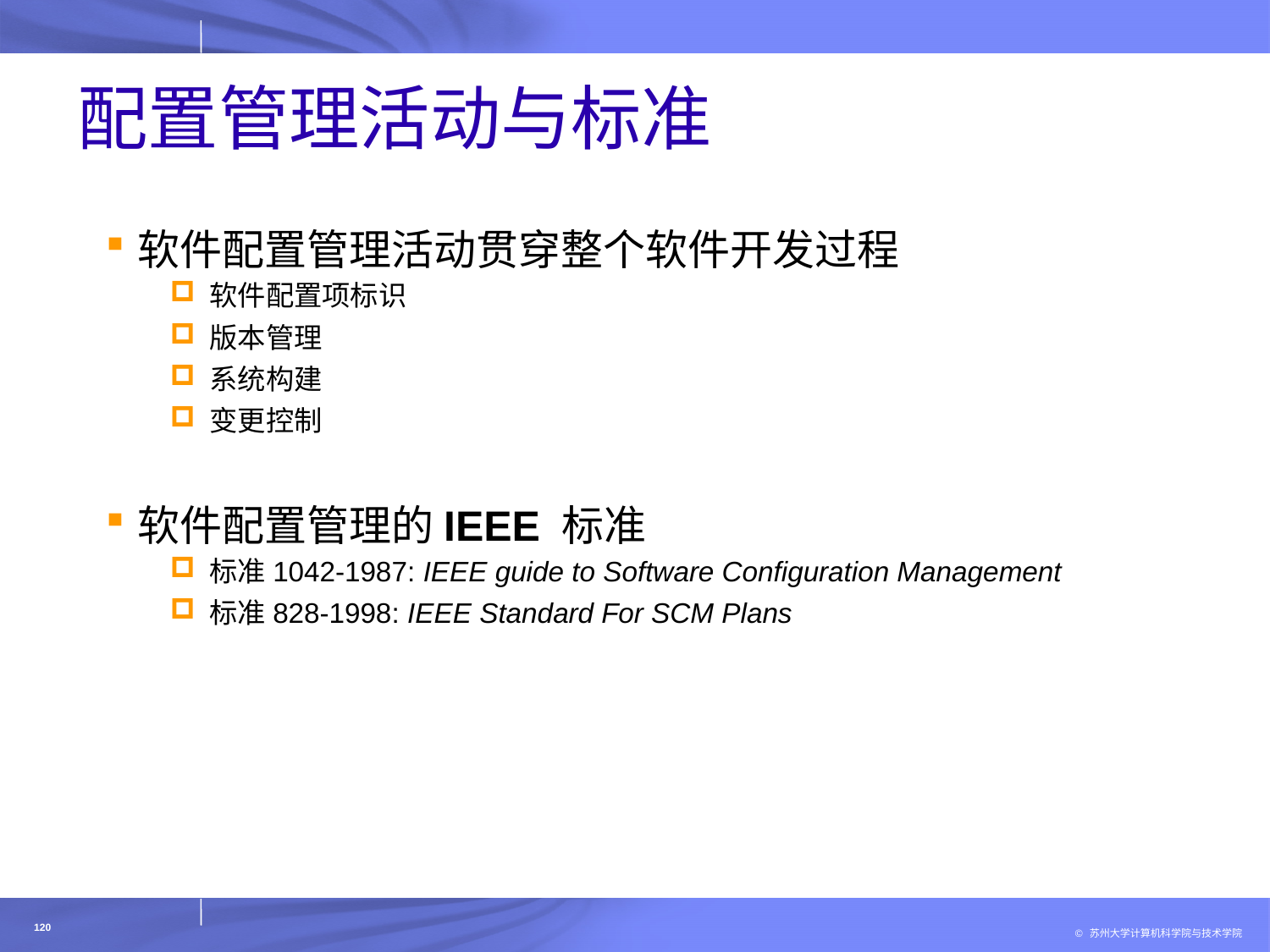

# 配置管理活动与标准
软件配置管理活动贯穿整个软件开发过程
软件配置项标识
版本管理
系统构建
变更控制

软件配置管理的IEEE 标准
标准1042-1987: IEEE guide to Software Configuration Management
标准828-1998: IEEE Standard For SCM Plans

120